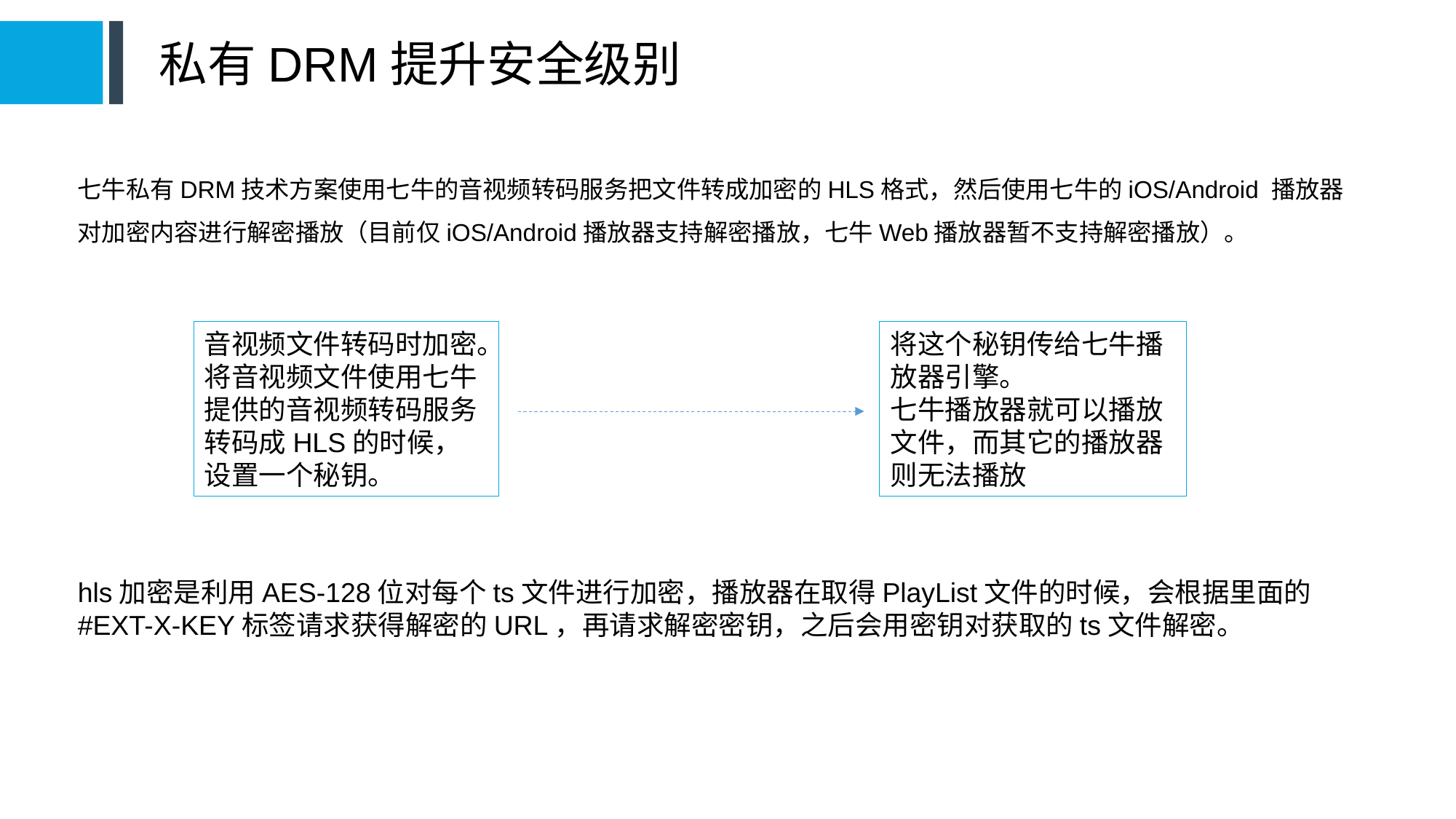

私有DRM提升安全级别
递进关系
七牛私有DRM技术方案使用七牛的音视频转码服务把文件转成加密的HLS格式，然后使用七牛的iOS/Android 播放器对加密内容进行解密播放（目前仅iOS/Android播放器支持解密播放，七牛Web播放器暂不支持解密播放）。
音视频文件转码时加密。
将音视频文件使用七牛提供的音视频转码服务转码成HLS的时候，设置一个秘钥。
将这个秘钥传给七牛播放器引擎。
七牛播放器就可以播放文件，而其它的播放器则无法播放
hls加密是利用AES-128位对每个ts文件进行加密，播放器在取得PlayList文件的时候，会根据里面的#EXT-X-KEY标签请求获得解密的URL，再请求解密密钥，之后会用密钥对获取的ts文件解密。